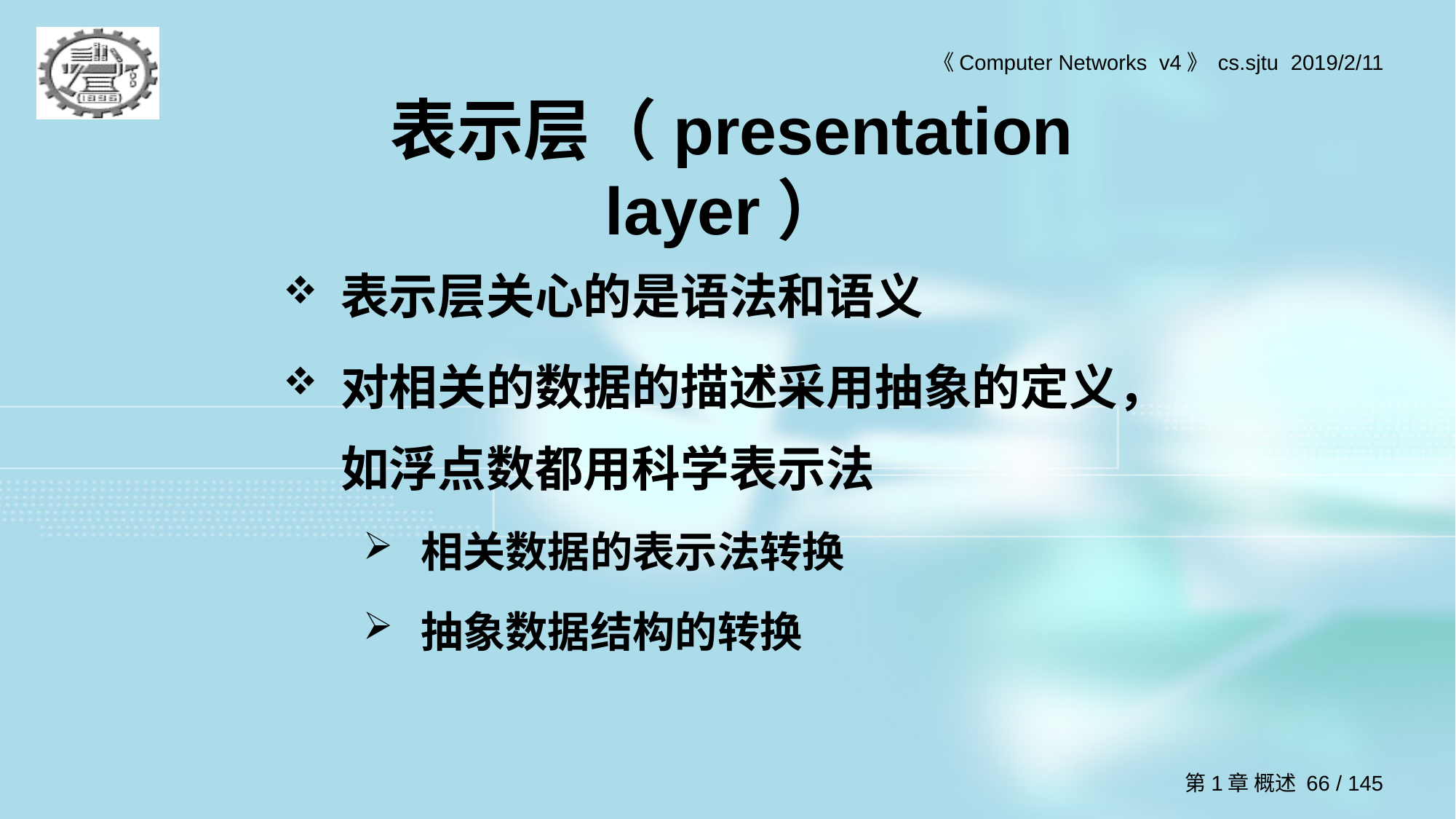

# 表示层（presentation layer）
表示层关心的是语法和语义
对相关的数据的描述采用抽象的定义，如浮点数都用科学表示法
相关数据的表示法转换
抽象数据结构的转换